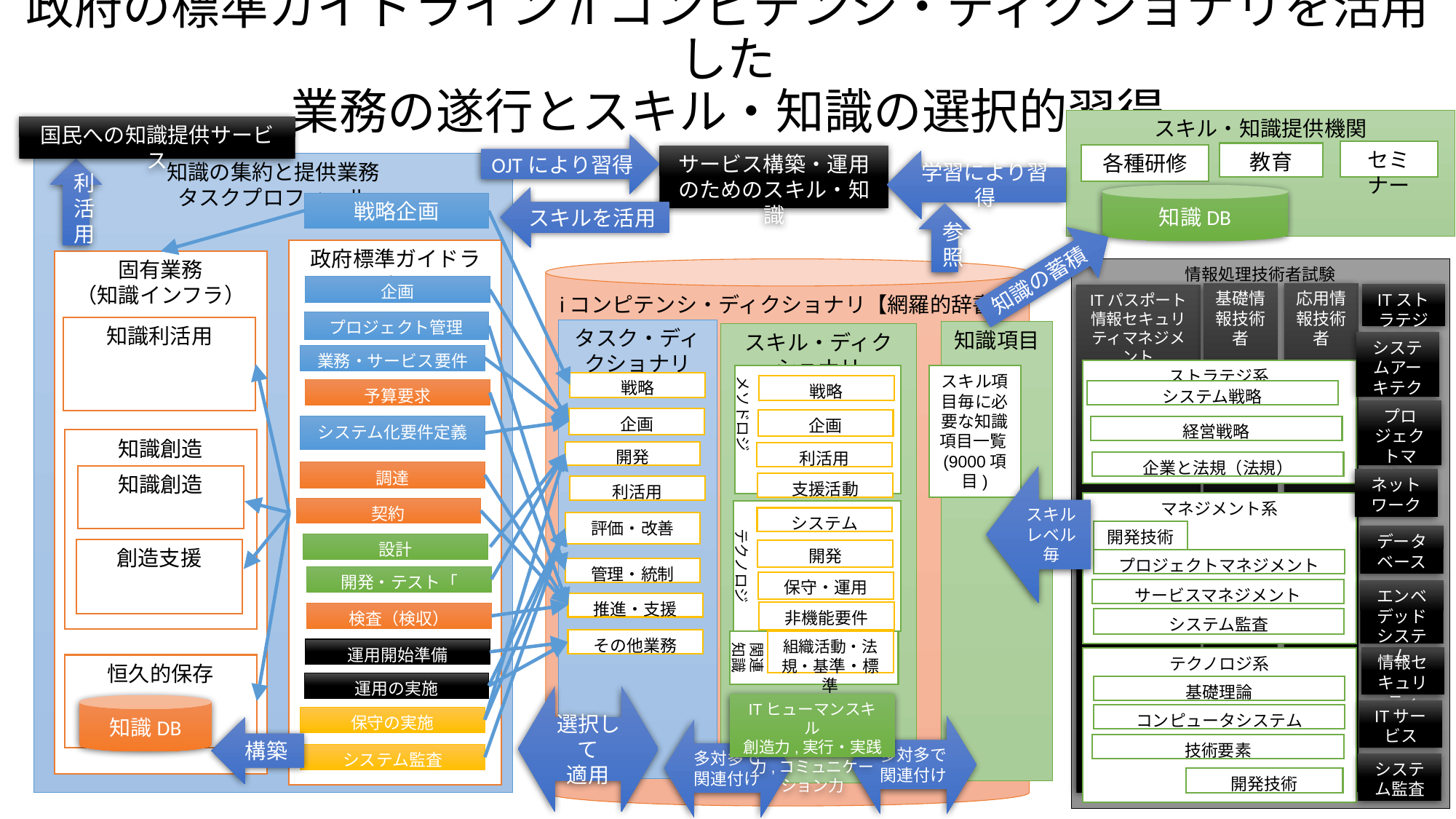

# 政府の標準ガイドライン/iコンピテンシ・ディクショナリを活用した 業務の遂行とスキル・知識の選択的習得
スキル・知識提供機関
国民への知識提供サービス
OJTにより習得
セミナー
教育
各種研修
サービス構築・運用のためのスキル・知識
学習により習得
知識の集約と提供業務
タスクプロフィール
利活用
知識DB
スキルを活用
戦略企画
参照
政府標準ガイドライン
知識の蓄積
固有業務
（知識インフラ）
情報処理技術者試験
iコンピテンシ・ディクショナリ【網羅的辞書】
企画
応用情報技術者
基礎情報技術者
ITストラテジ
ITパスポート
情報セキュリティマネジメント
プロジェクト管理
知識利活用
タスク・ディクショナリ
知識項目
スキル・ディクショナリ
システムアーキテクト
業務・サービス要件定義
ストラテジ系
メソドロジ
スキル項目毎に必要な知識項目一覧(9000項目)

戦略
戦略
予算要求
システム戦略
プロジェクトマネージャ
企画
企画
経営戦略
システム化要件定義
知識創造
開発
利活用
企業と法規（法規）
調達
スキルレベル毎
知識創造
ネットワーク
支援活動
利活用
マネジメント系
契約
テクノロジ
システム
評価・改善
開発技術
データベース
設計
創造支援
開発
プロジェクトマネジメント
管理・統制
開発・テスト「
保守・運用
サービスマネジメント
エンベデッドシステム
推進・支援
非機能要件
検査（検収）
システム監査
その他業務
関連知識
組織活動・法規・基準・標準
運用開始準備
情報セキュリティ
テクノロジ系
恒久的保存
運用の実施
基礎理論
選択して
適用
ITヒューマンスキル
創造力,実行・実践力,コミュニケーション力
知識DB
ITサービス
コンピュータシステム
保守の実施
多対多で関連付け
構築
多対多で関連付け
技術要素
システム監査
システム監査
開発技術